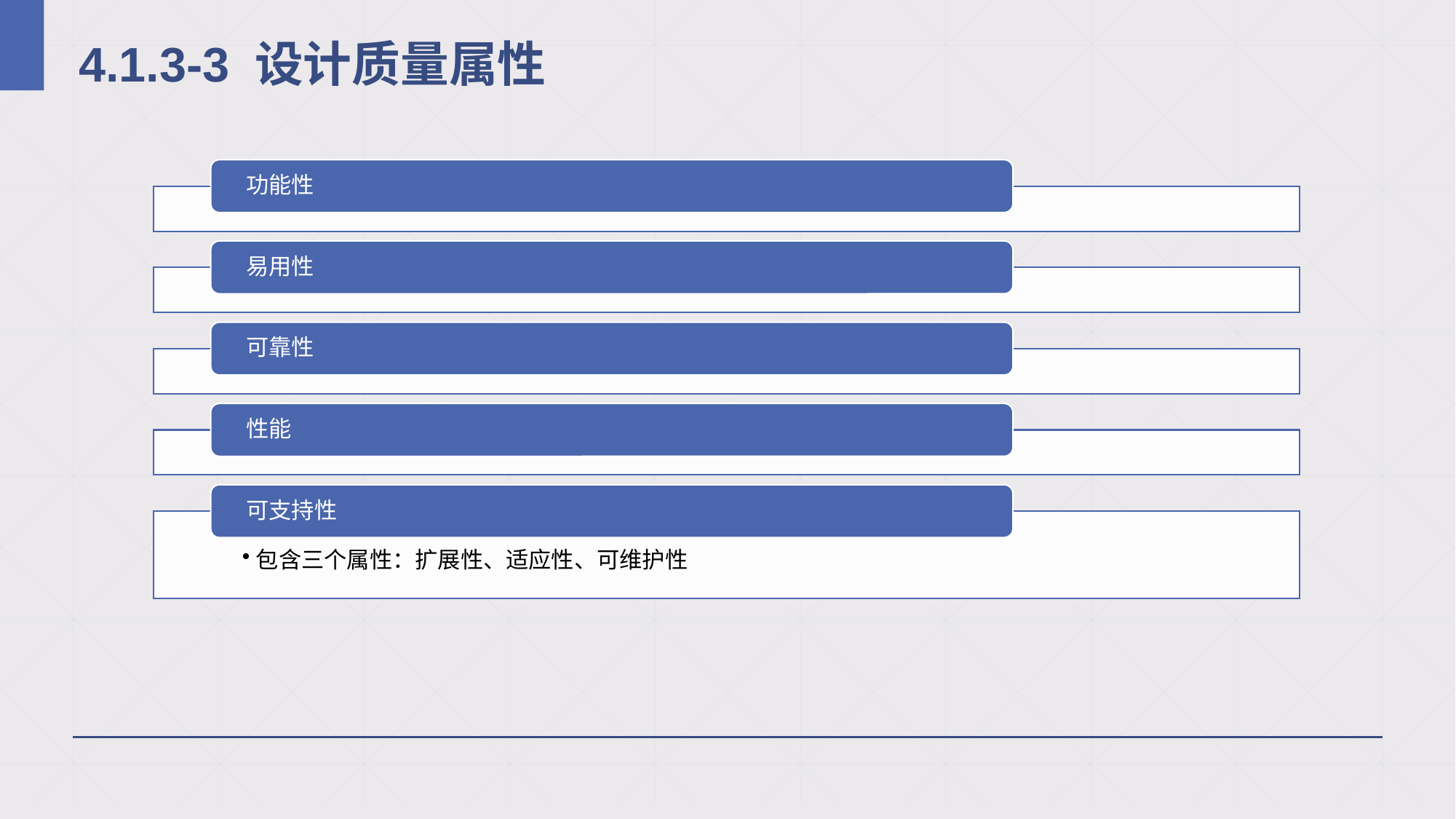

# 4.1.3-3 设计质量属性
功能性
易用性
可靠性
性能
包含三个属性：扩展性、适应性、可维护性
可支持性